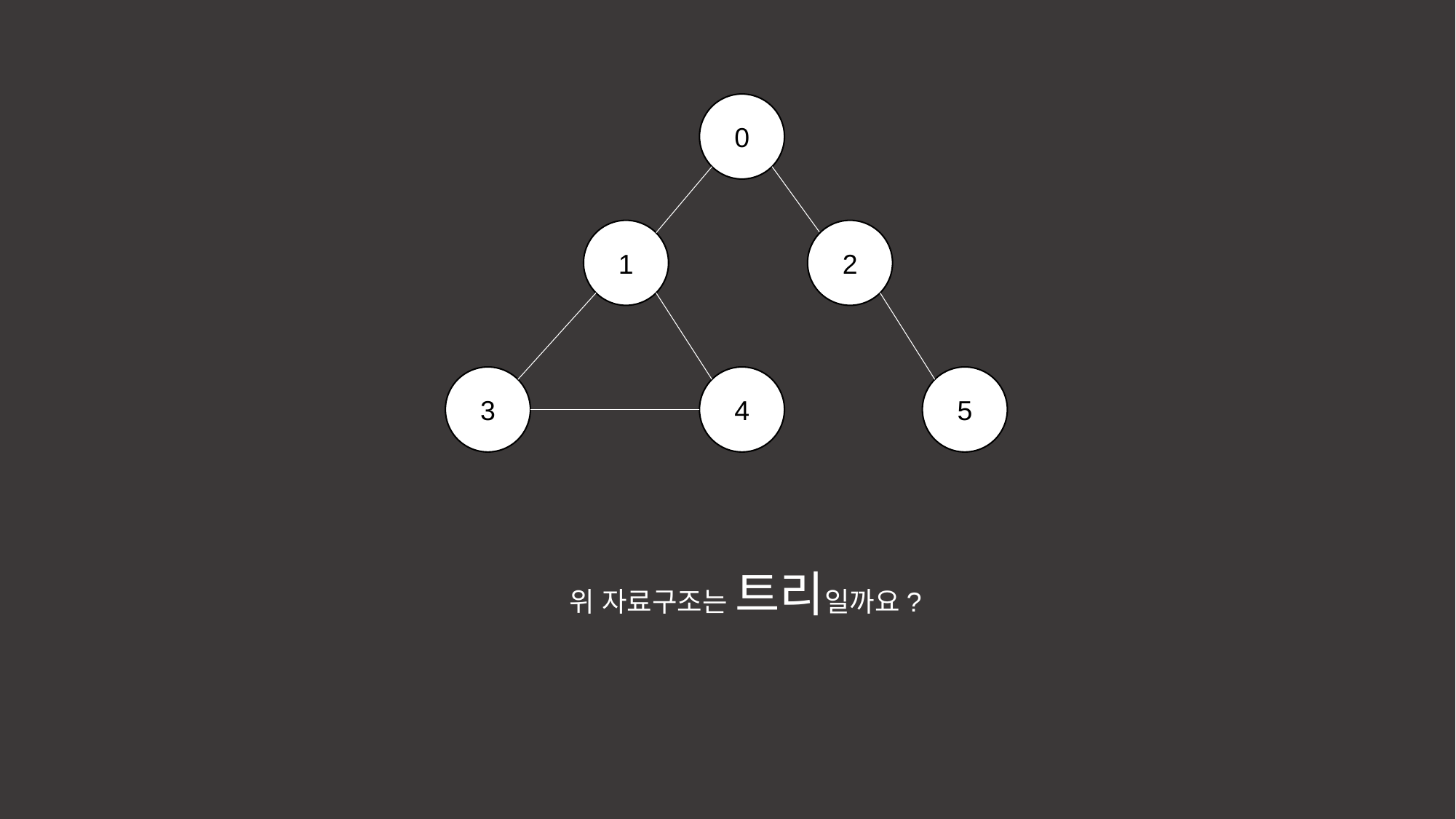

0
1
2
3
4
5
위 자료구조는 트리일까요?